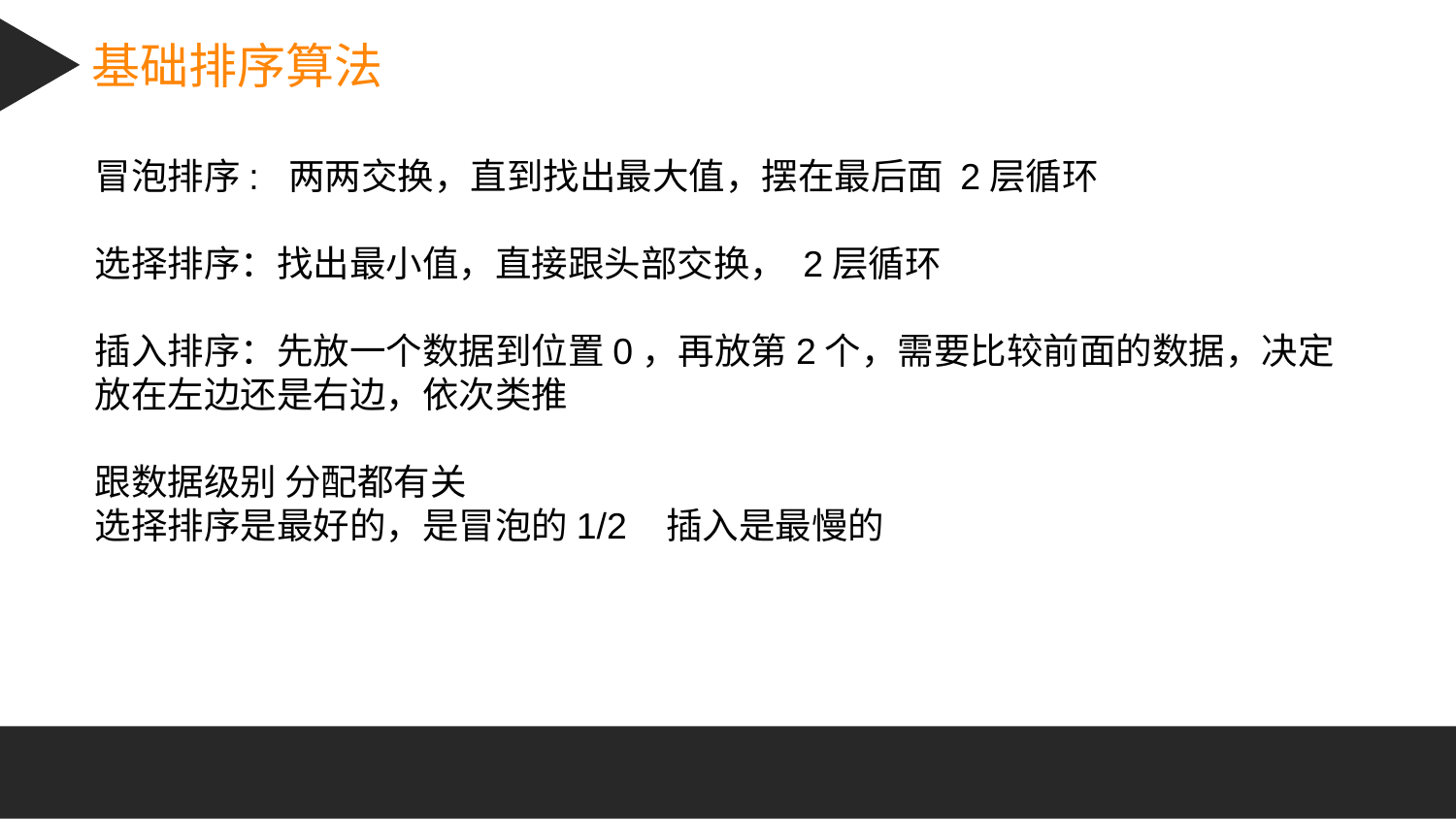

基础排序算法
冒泡排序:  两两交换，直到找出最大值，摆在最后面 2层循环

选择排序：找出最小值，直接跟头部交换， 2层循环

插入排序：先放一个数据到位置0，再放第2个，需要比较前面的数据，决定放在左边还是右边，依次类推

跟数据级别 分配都有关
选择排序是最好的，是冒泡的1/2   插入是最慢的